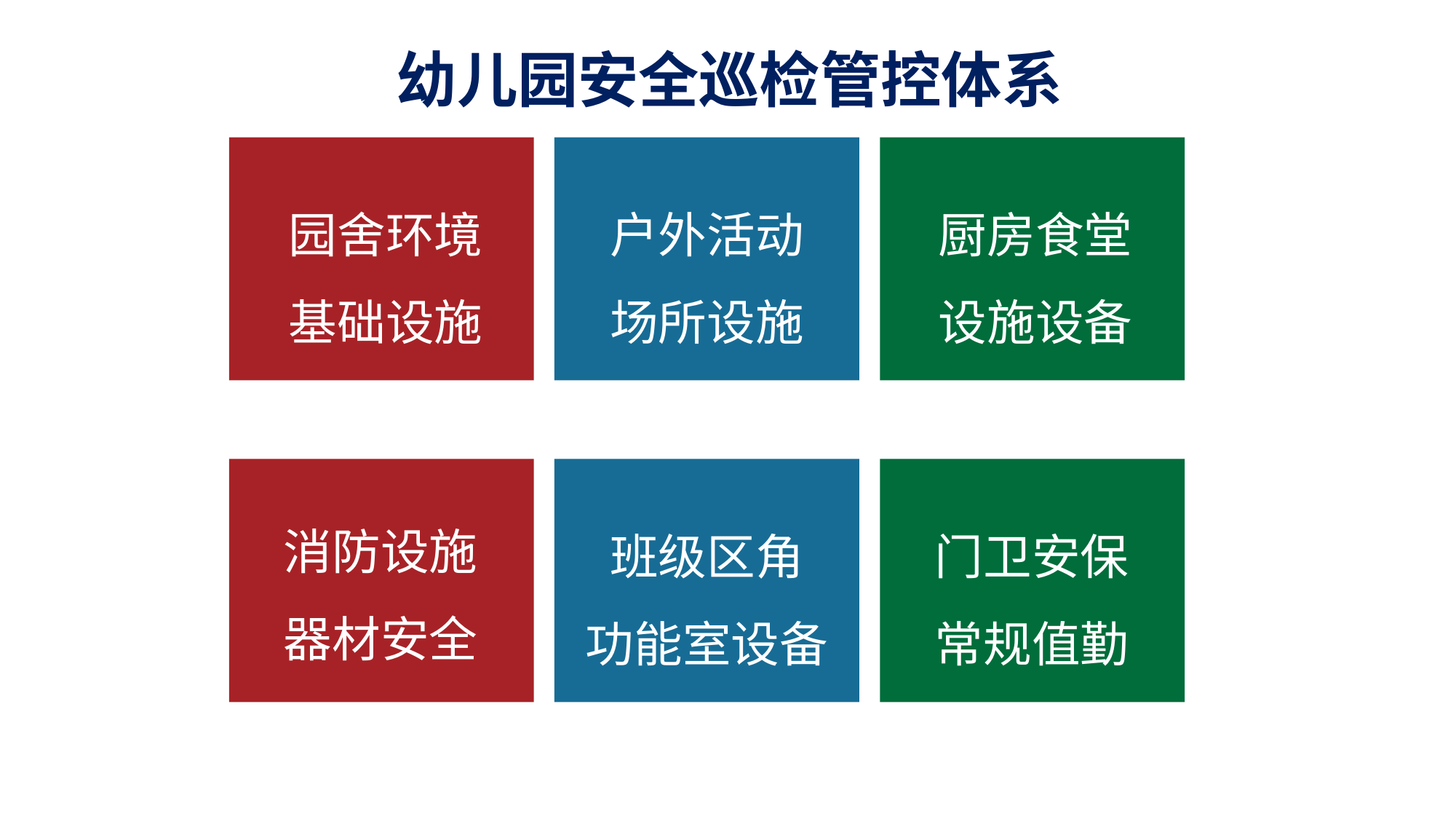

幼儿园安全巡检管控体系

园舍环境
基础设施
户外活动
场所设施
厨房食堂
设施设备

消防设施
器材安全
班级区角
功能室设备
门卫安保
常规值勤